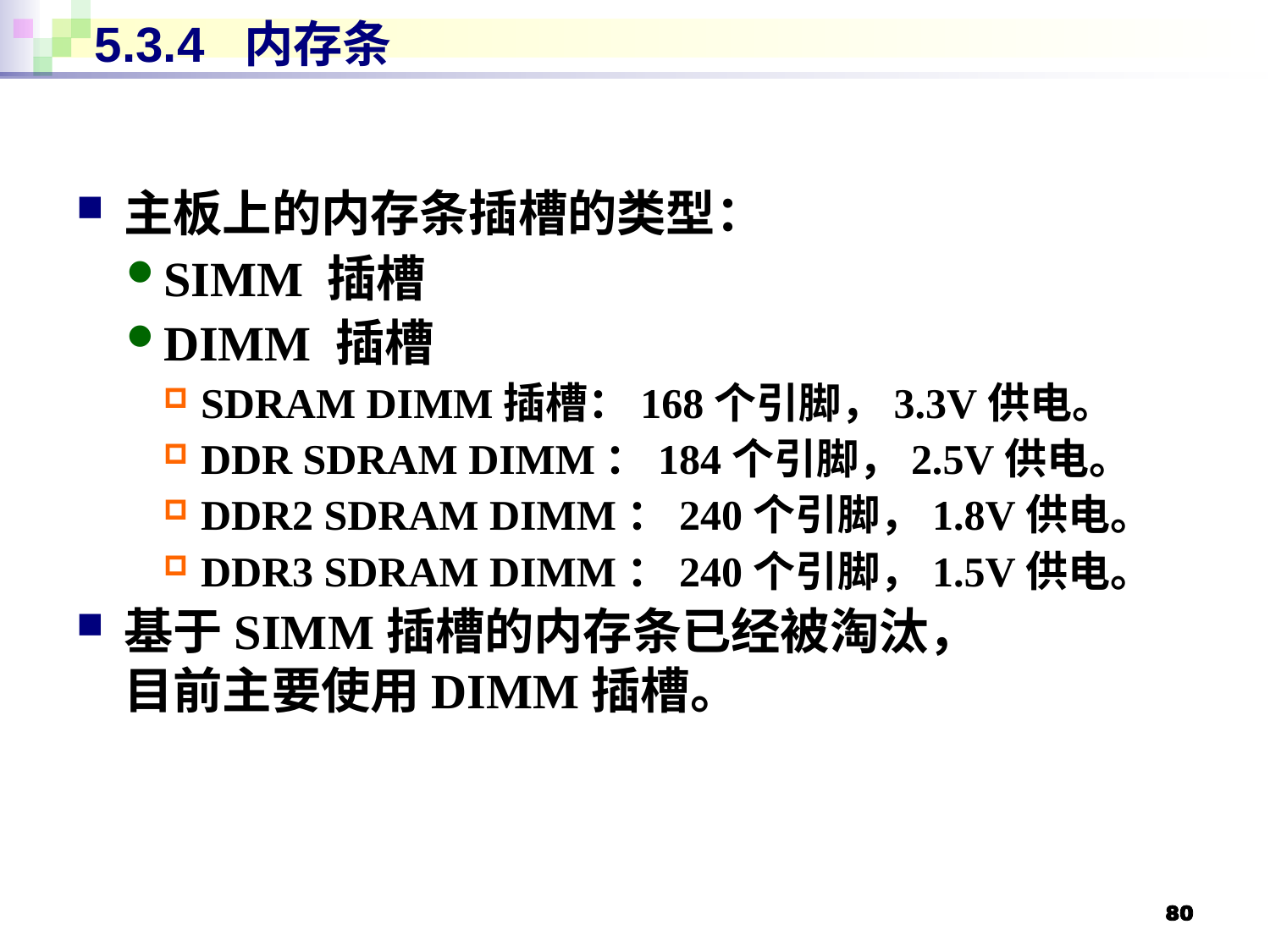

# 5.3.4  内存条
主板上的内存条插槽的类型：
SIMM 插槽
DIMM 插槽
SDRAM DIMM插槽：168个引脚，3.3V供电。
DDR SDRAM DIMM：184个引脚，2.5V供电。
DDR2 SDRAM DIMM：240个引脚，1.8V供电。
DDR3 SDRAM DIMM：240个引脚，1.5V供电。
基于SIMM插槽的内存条已经被淘汰，
目前主要使用DIMM插槽。
80